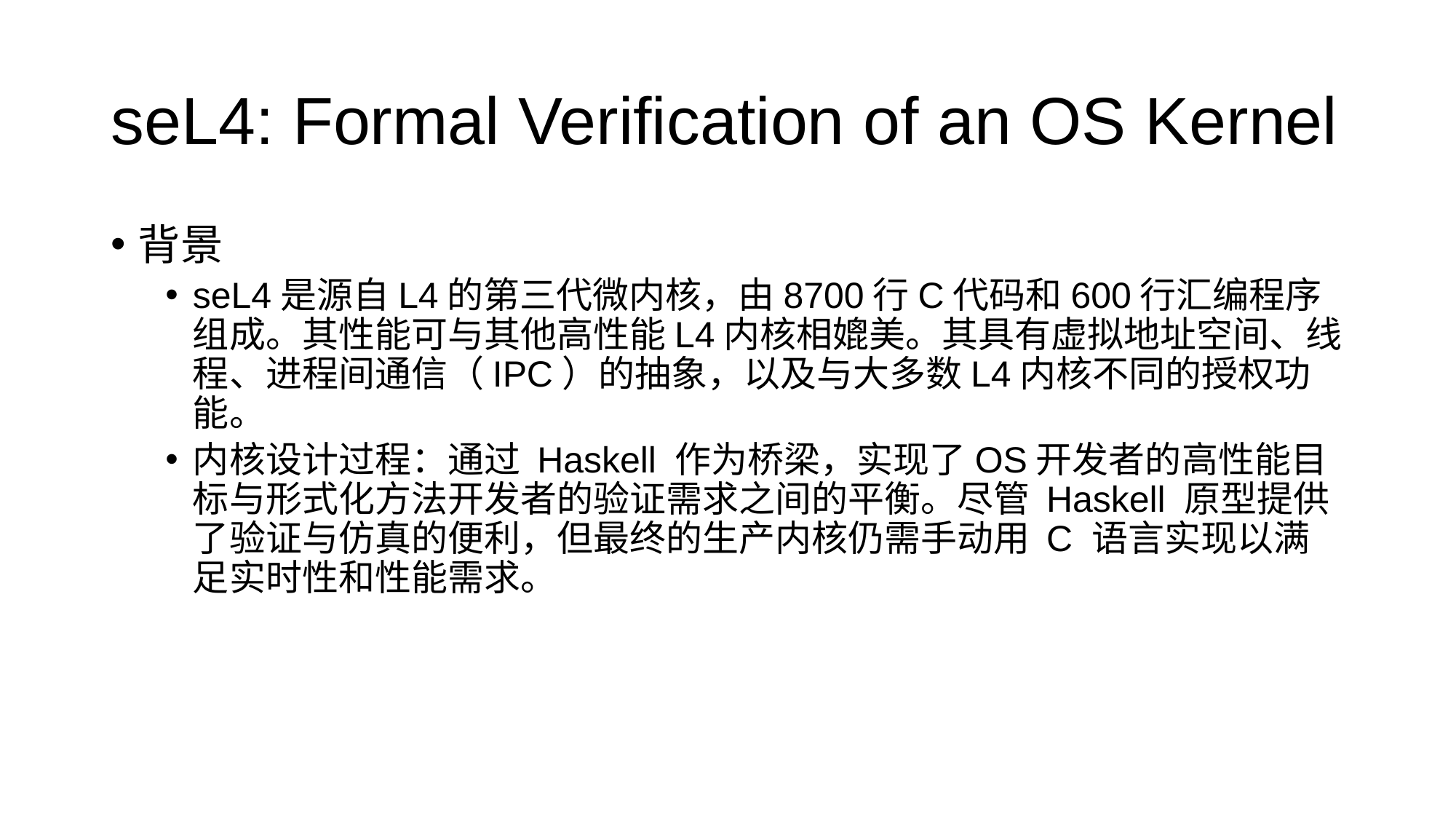

# seL4: Formal Verification of an OS Kernel
背景
seL4是源自L4的第三代微内核，由8700行C代码和600行汇编程序组成。其性能可与其他高性能L4内核相媲美。其具有虚拟地址空间、线程、进程间通信（IPC）的抽象，以及与大多数L4内核不同的授权功能。
内核设计过程：通过 Haskell 作为桥梁，实现了OS开发者的高性能目标与形式化方法开发者的验证需求之间的平衡。尽管 Haskell 原型提供了验证与仿真的便利，但最终的生产内核仍需手动用 C 语言实现以满足实时性和性能需求。